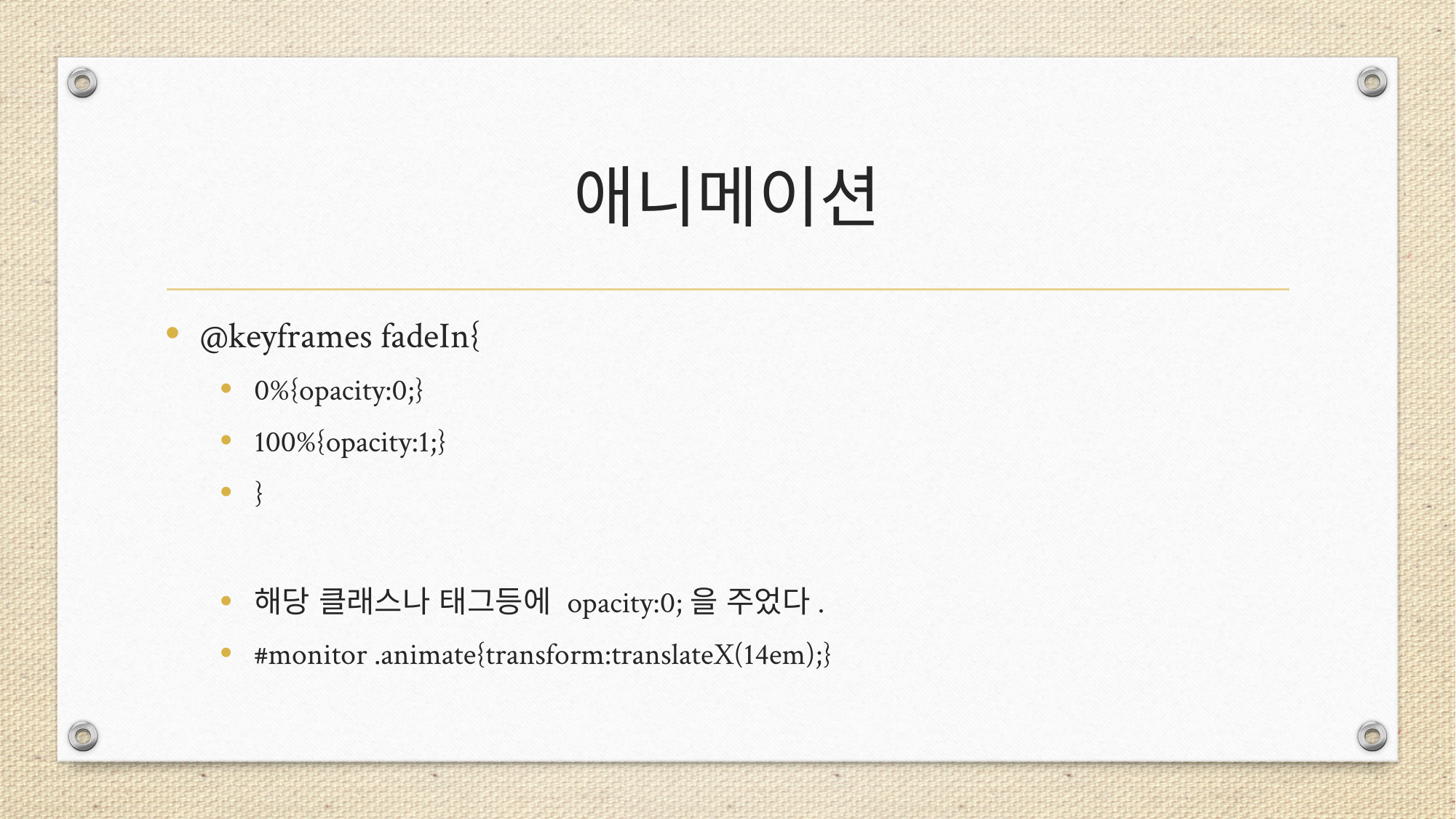

# 애니메이션
@keyframes fadeIn{
0%{opacity:0;}
100%{opacity:1;}
}

해당 클래스나 태그등에 opacity:0;을 주었다.
#monitor .animate{transform:translateX(14em);}